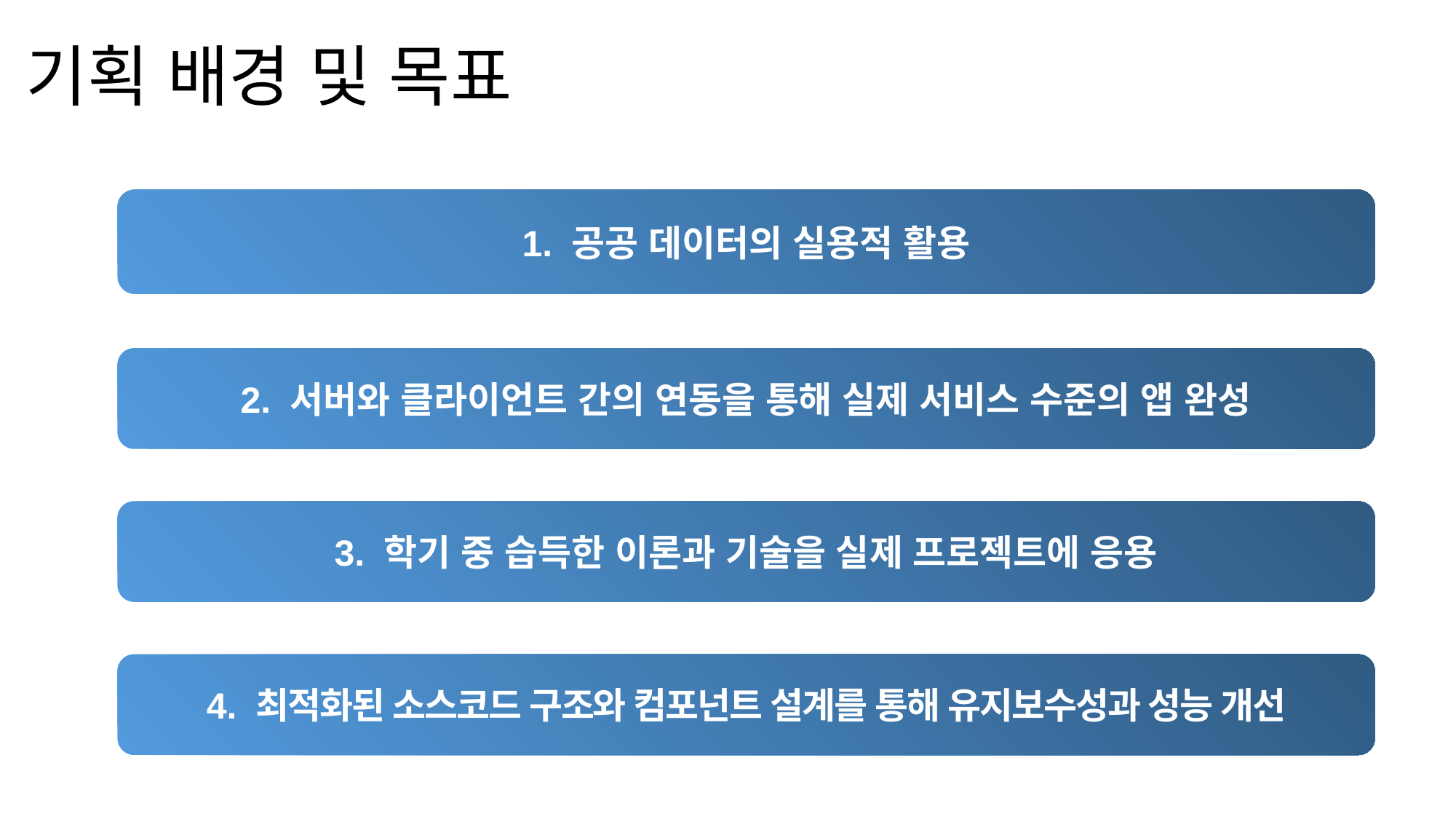

# 기획 배경 및 목표
1. 공공 데이터의 실용적 활용
2. 서버와 클라이언트 간의 연동을 통해 실제 서비스 수준의 앱 완성
3. 학기 중 습득한 이론과 기술을 실제 프로젝트에 응용
4. 최적화된 소스코드 구조와 컴포넌트 설계를 통해 유지보수성과 성능 개선